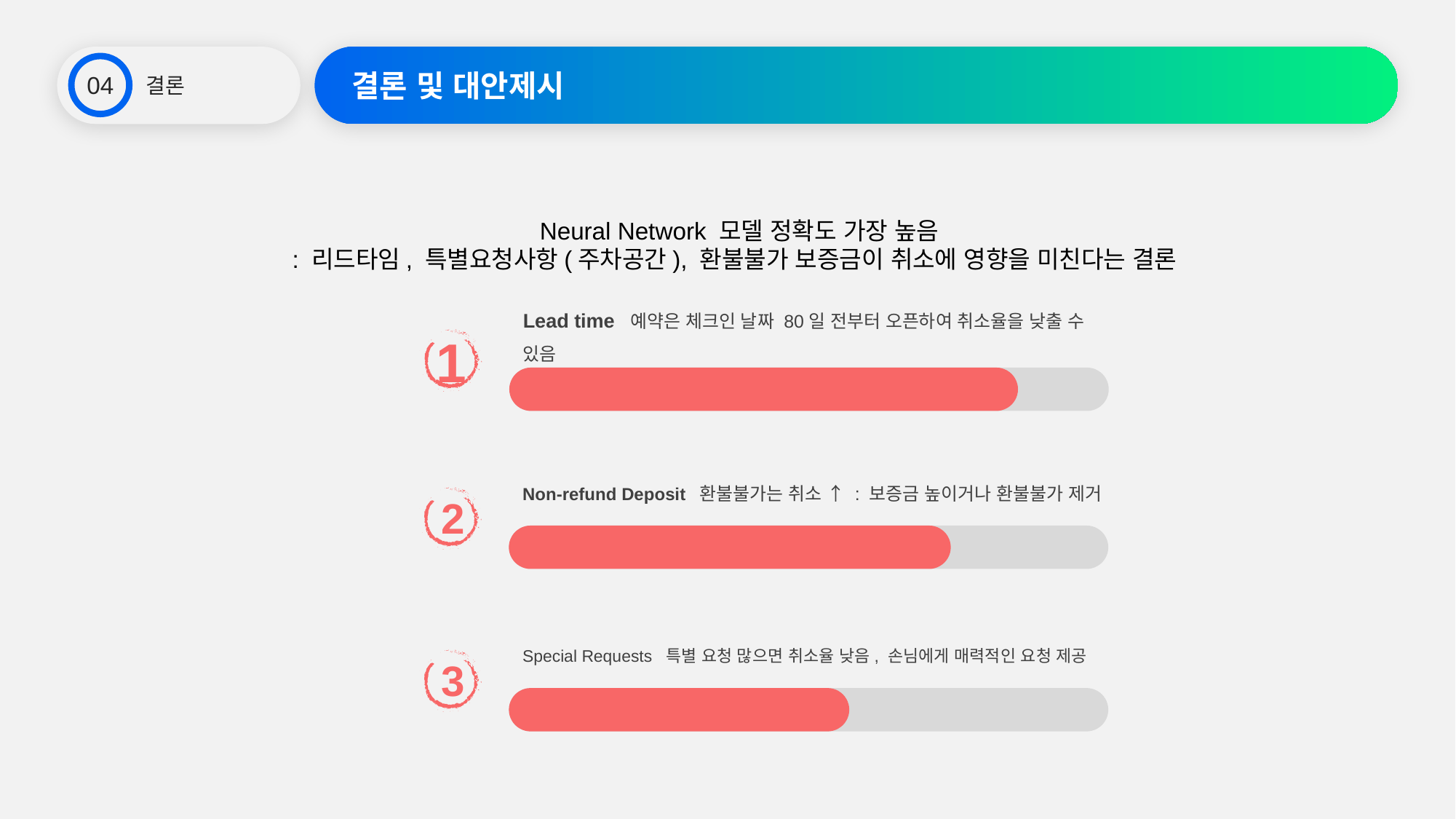

결론
결론 및 대안제시
04

Neural Network 모델 정확도 가장 높음
: 리드타임, 특별요청사항(주차공간), 환불불가 보증금이 취소에 영향을 미친다는 결론
Lead time  예약은 체크인 날짜 80일 전부터 오픈하여 취소율을 낮출 수 있음
1

Non-refund Deposit  환불불가는 취소 ↑ : 보증금 높이거나 환불불가 제거
2

Special Requests  특별 요청 많으면 취소율 낮음, 손님에게 매력적인 요청 제공
3